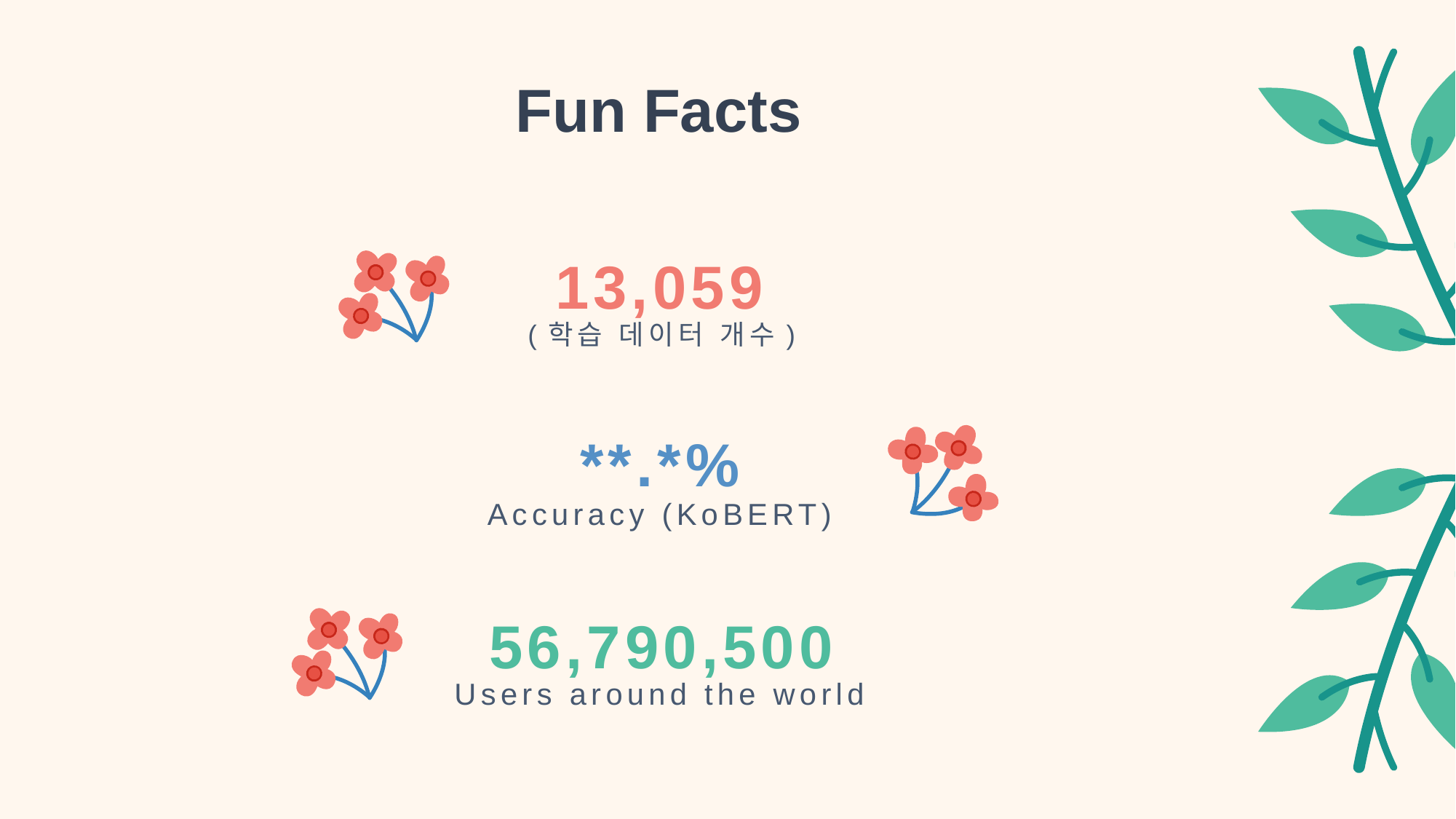

Fun Facts
13,059

(학습 데이터 개수)

**.*%
Accuracy (KoBERT)

56,790,500
Users around the world